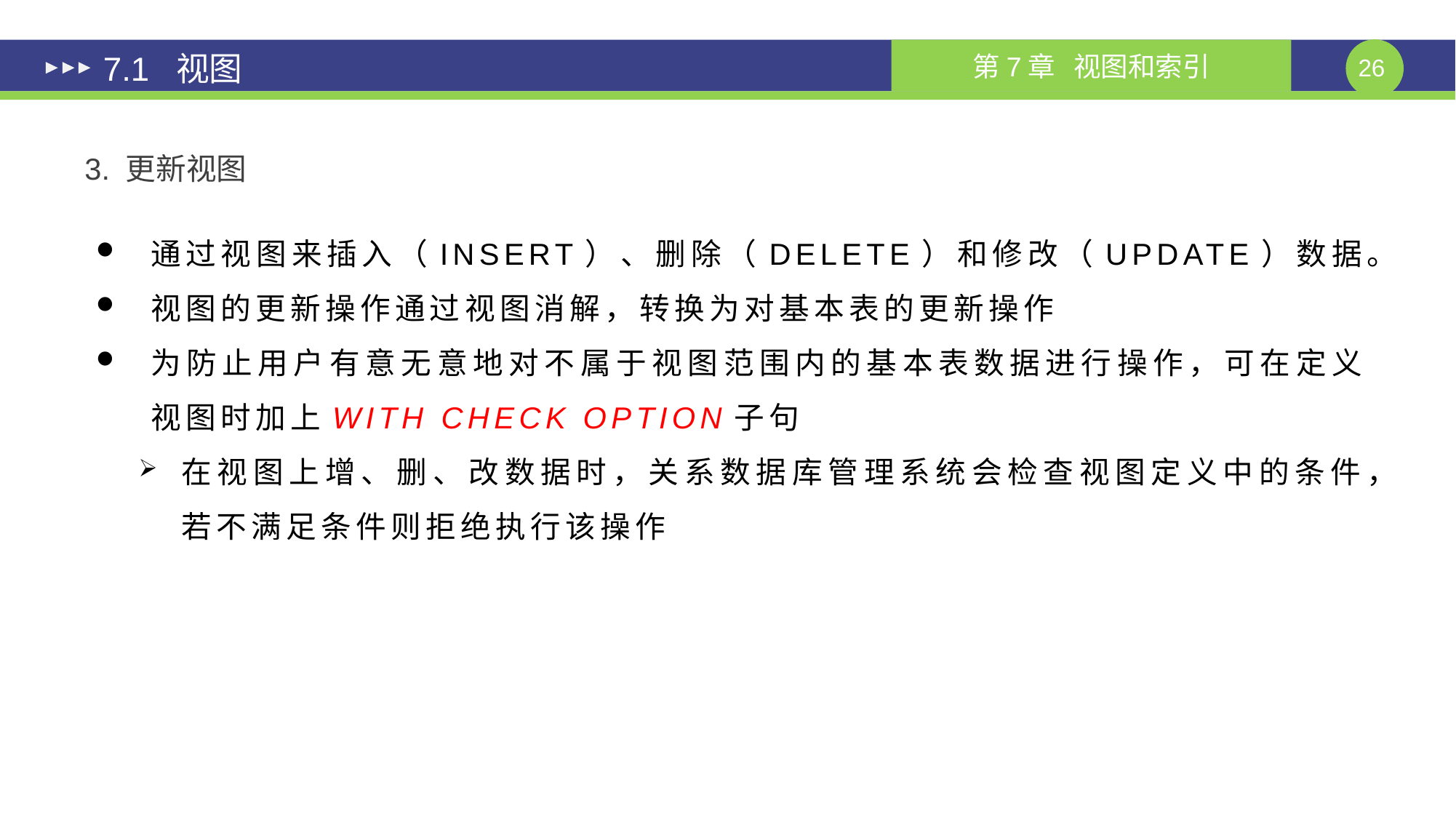

7.1  视图
3. 更新视图
通过视图来插入（INSERT）、删除（DELETE）和修改（UPDATE）数据。
视图的更新操作通过视图消解，转换为对基本表的更新操作
为防止用户有意无意地对不属于视图范围内的基本表数据进行操作，可在定义视图时加上WITH CHECK OPTION子句
在视图上增、删、改数据时，关系数据库管理系统会检查视图定义中的条件，若不满足条件则拒绝执行该操作